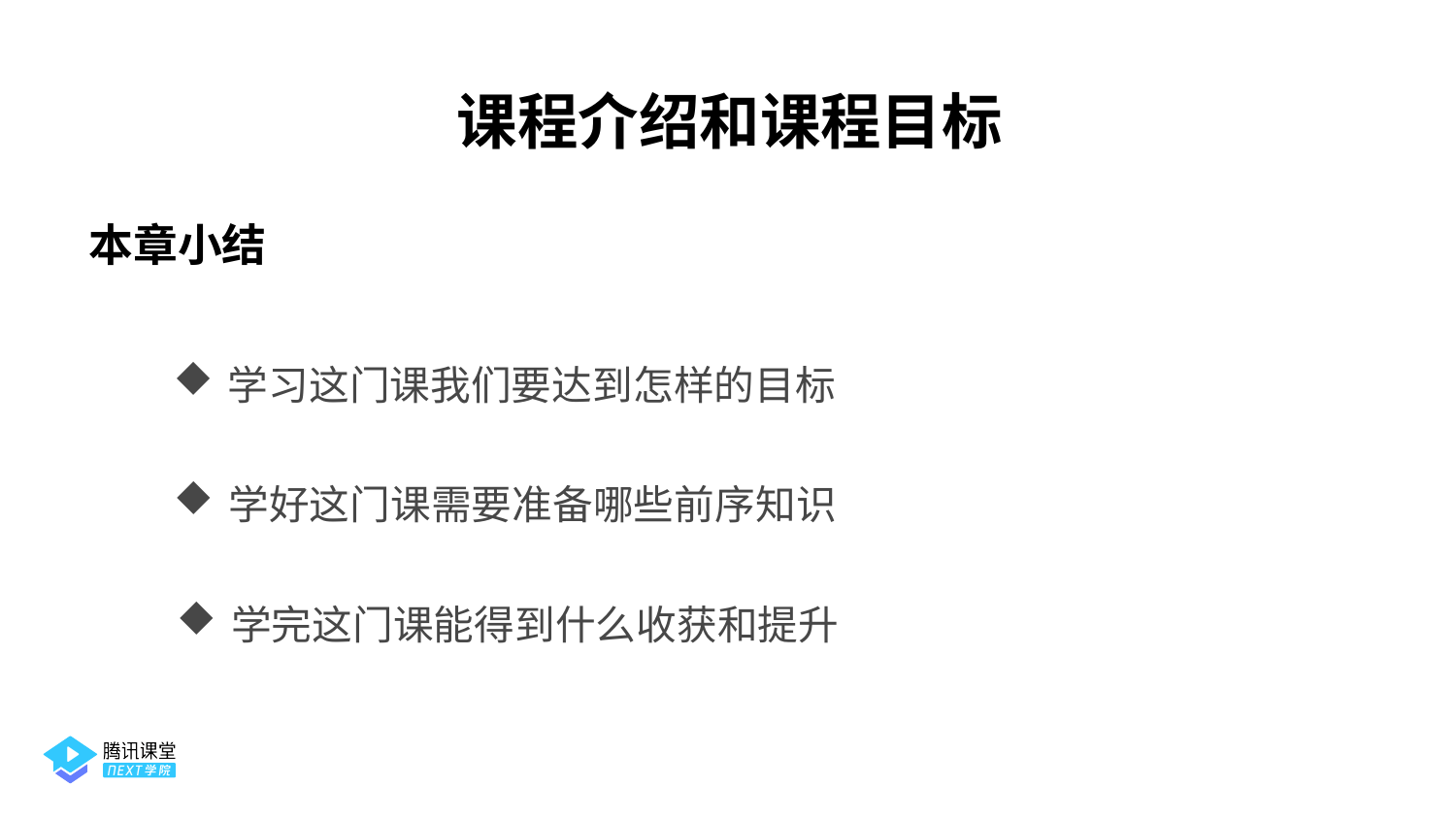

课程介绍和课程目标
本章小结
学习这门课我们要达到怎样的目标
学好这门课需要准备哪些前序知识
学完这门课能得到什么收获和提升